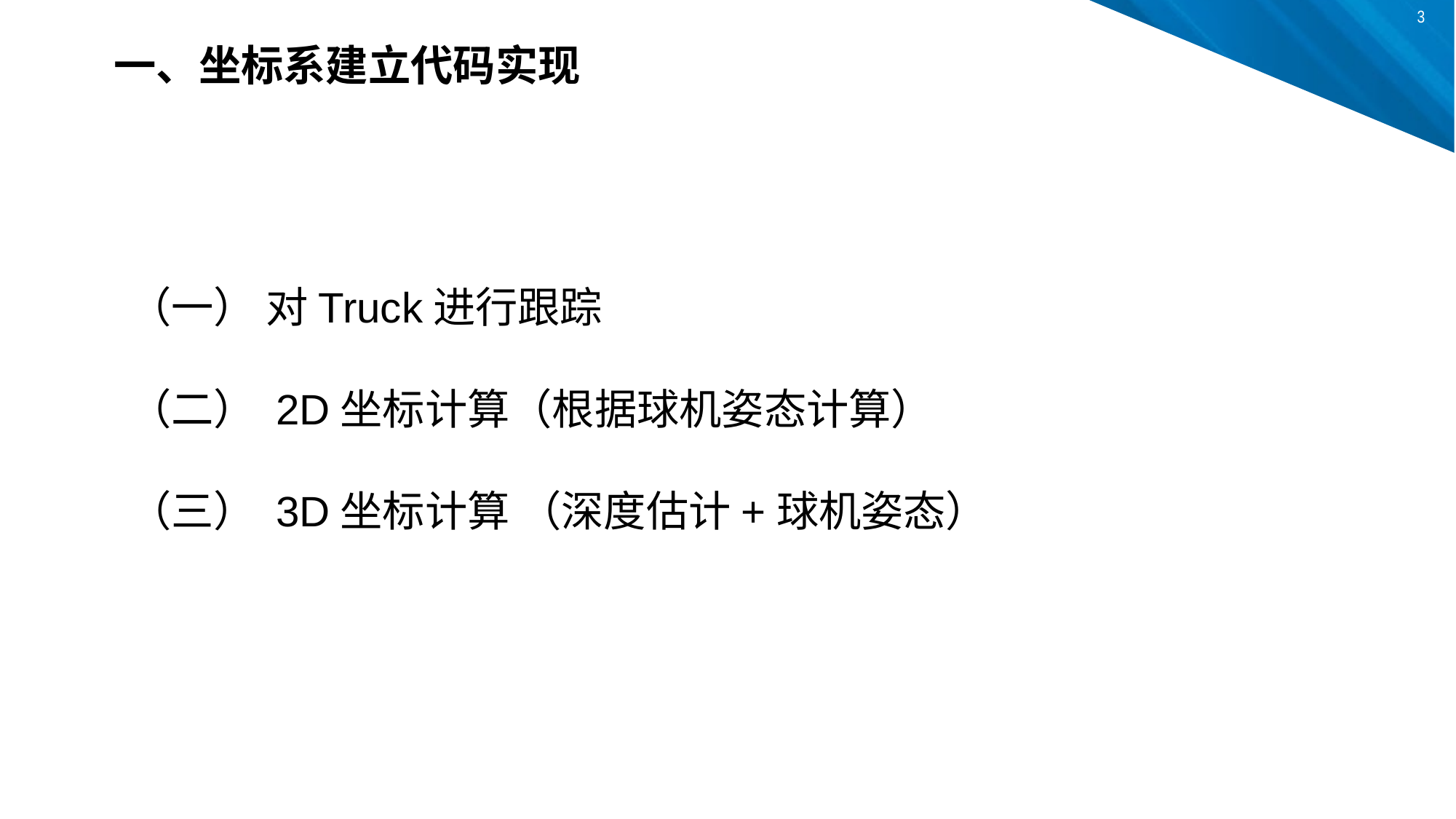

一、坐标系建立代码实现
（一） 对Truck进行跟踪

（二） 2D坐标计算（根据球机姿态计算）

（三） 3D坐标计算 （深度估计+球机姿态）